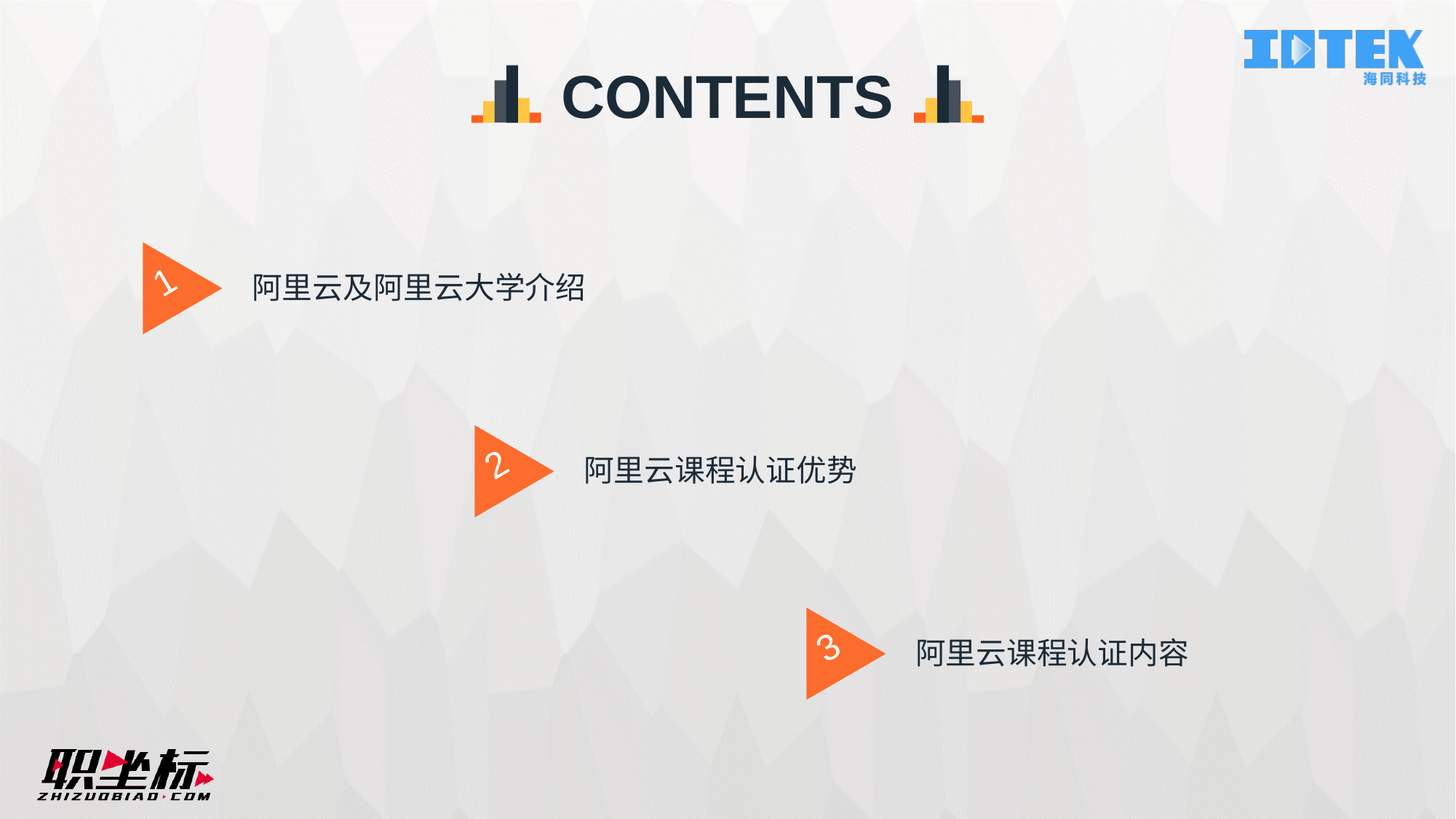

CONTENTS

1
阿里云及阿里云大学介绍
2
阿里云课程认证优势
3
阿里云课程认证内容